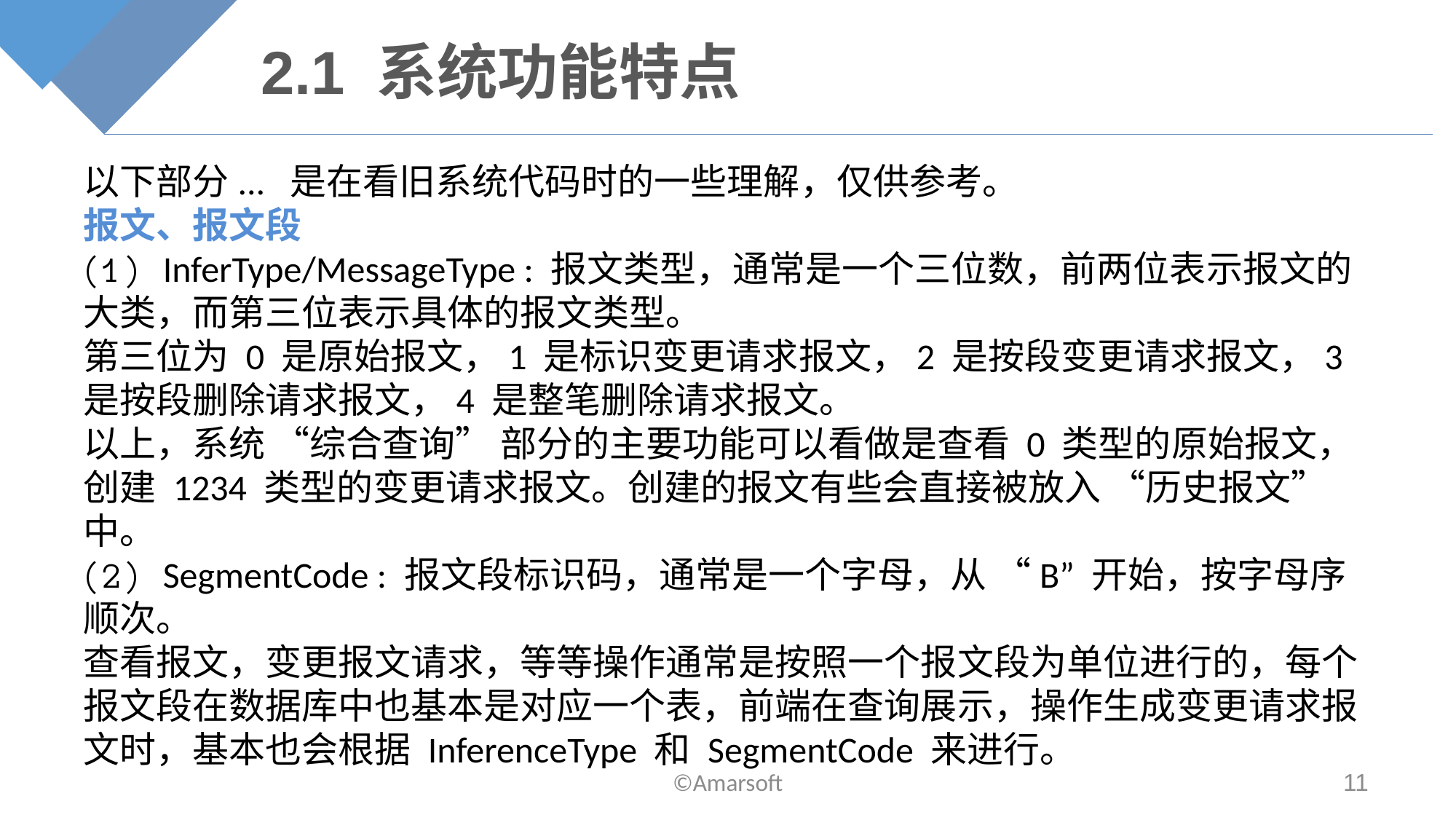

# 2.1 系统功能特点
以下部分...  是在看旧系统代码时的一些理解，仅供参考。
报文、报文段
(1) InferType/MessageType : 报文类型，通常是一个三位数，前两位表示报文的大类，而第三位表示具体的报文类型。
第三位为 0 是原始报文，1 是标识变更请求报文，2 是按段变更请求报文，3 是按段删除请求报文，4 是整笔删除请求报文。
以上，系统 “综合查询” 部分的主要功能可以看做是查看 0 类型的原始报文，创建 1234 类型的变更请求报文。创建的报文有些会直接被放入 “历史报文” 中。
(2) SegmentCode : 报文段标识码，通常是一个字母，从 “B” 开始，按字母序顺次。
查看报文，变更报文请求，等等操作通常是按照一个报文段为单位进行的，每个报文段在数据库中也基本是对应一个表，前端在查询展示，操作生成变更请求报文时，基本也会根据 InferenceType 和 SegmentCode 来进行。
©Amarsoft
11